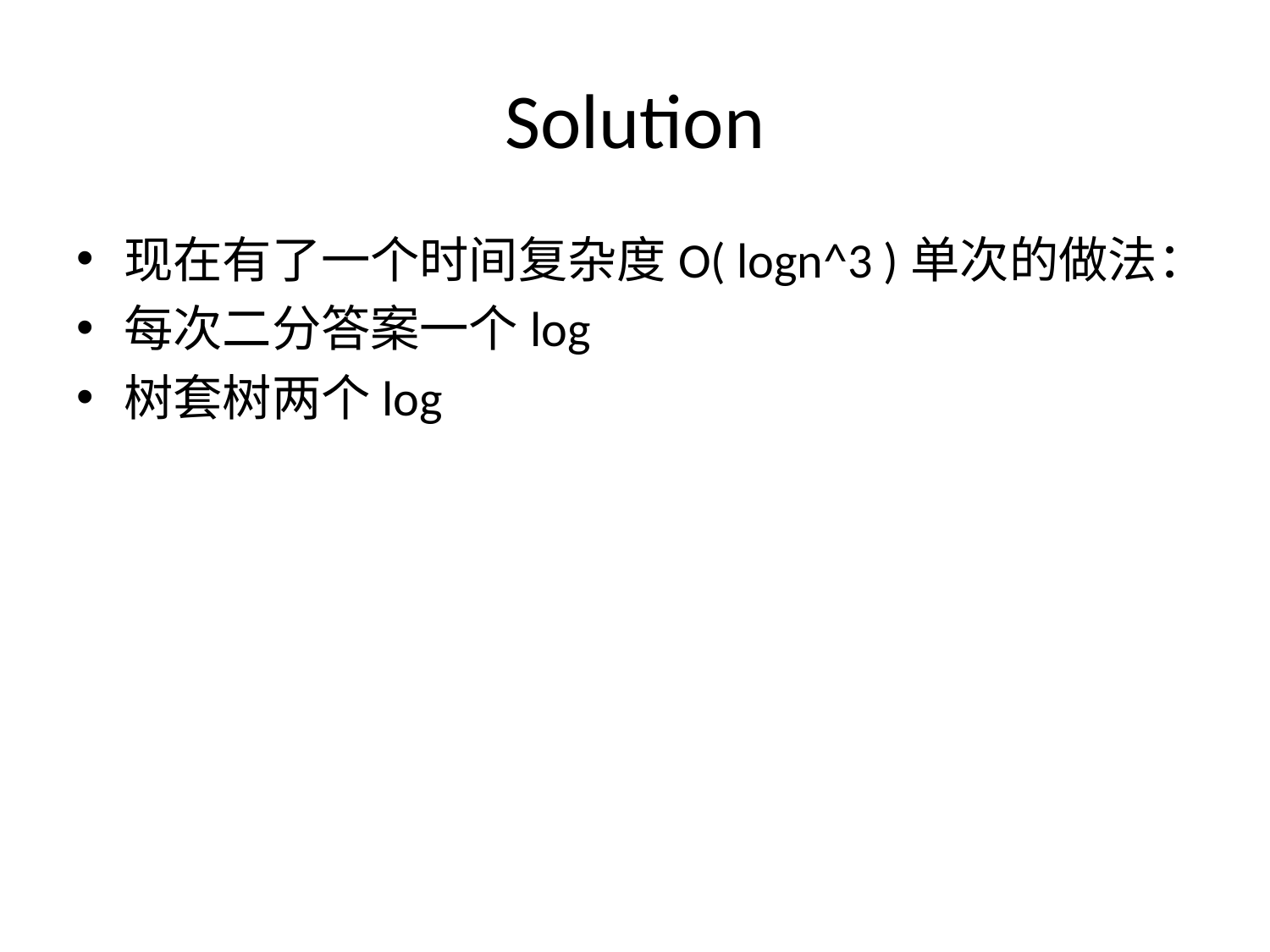

# Solution
现在有了一个时间复杂度O( logn^3 )单次的做法：
每次二分答案一个log
树套树两个log